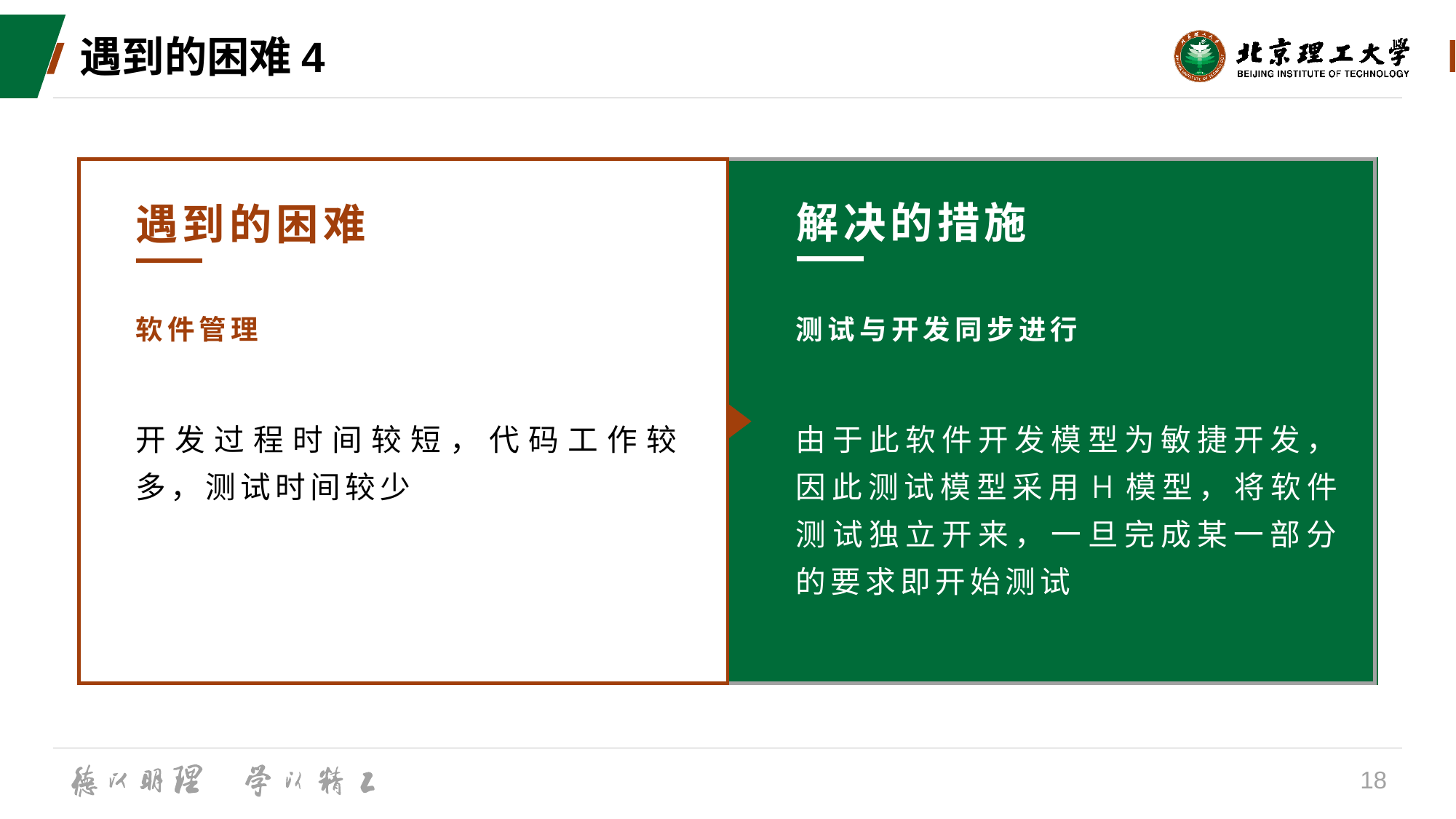

# 遇到的困难4

解决的措施
遇到的困难
软件管理
测试与开发同步进行
开发过程时间较短，代码工作较多，测试时间较少
由于此软件开发模型为敏捷开发，因此测试模型采用H模型，将软件测试独立开来，一旦完成某一部分的要求即开始测试